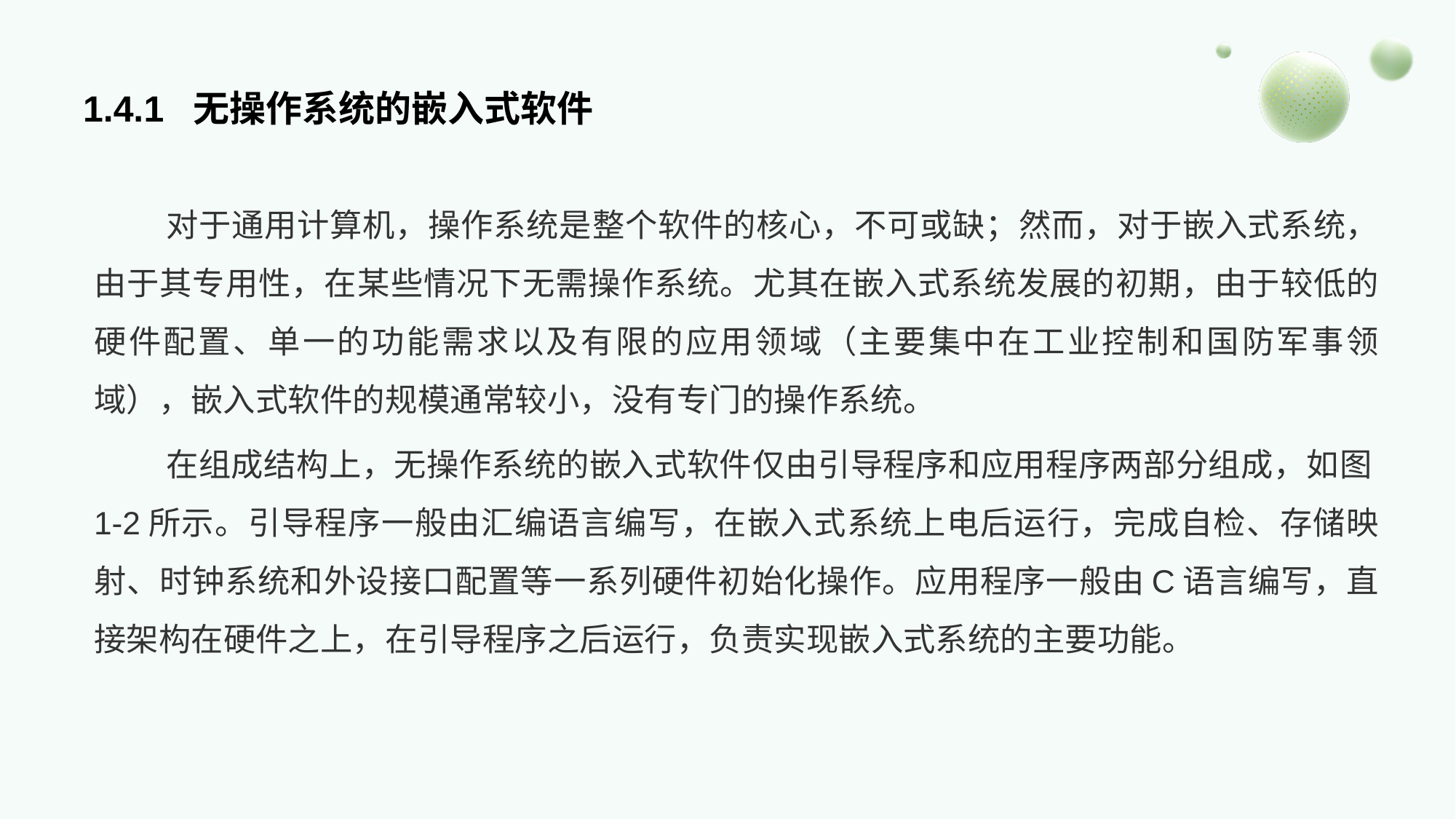

# 1.4.1  无操作系统的嵌入式软件
对于通用计算机，操作系统是整个软件的核心，不可或缺；然而，对于嵌入式系统，由于其专用性，在某些情况下无需操作系统。尤其在嵌入式系统发展的初期，由于较低的硬件配置、单一的功能需求以及有限的应用领域（主要集中在工业控制和国防军事领域），嵌入式软件的规模通常较小，没有专门的操作系统。
在组成结构上，无操作系统的嵌入式软件仅由引导程序和应用程序两部分组成，如图1-2所示。引导程序一般由汇编语言编写，在嵌入式系统上电后运行，完成自检、存储映射、时钟系统和外设接口配置等一系列硬件初始化操作。应用程序一般由C语言编写，直接架构在硬件之上，在引导程序之后运行，负责实现嵌入式系统的主要功能。